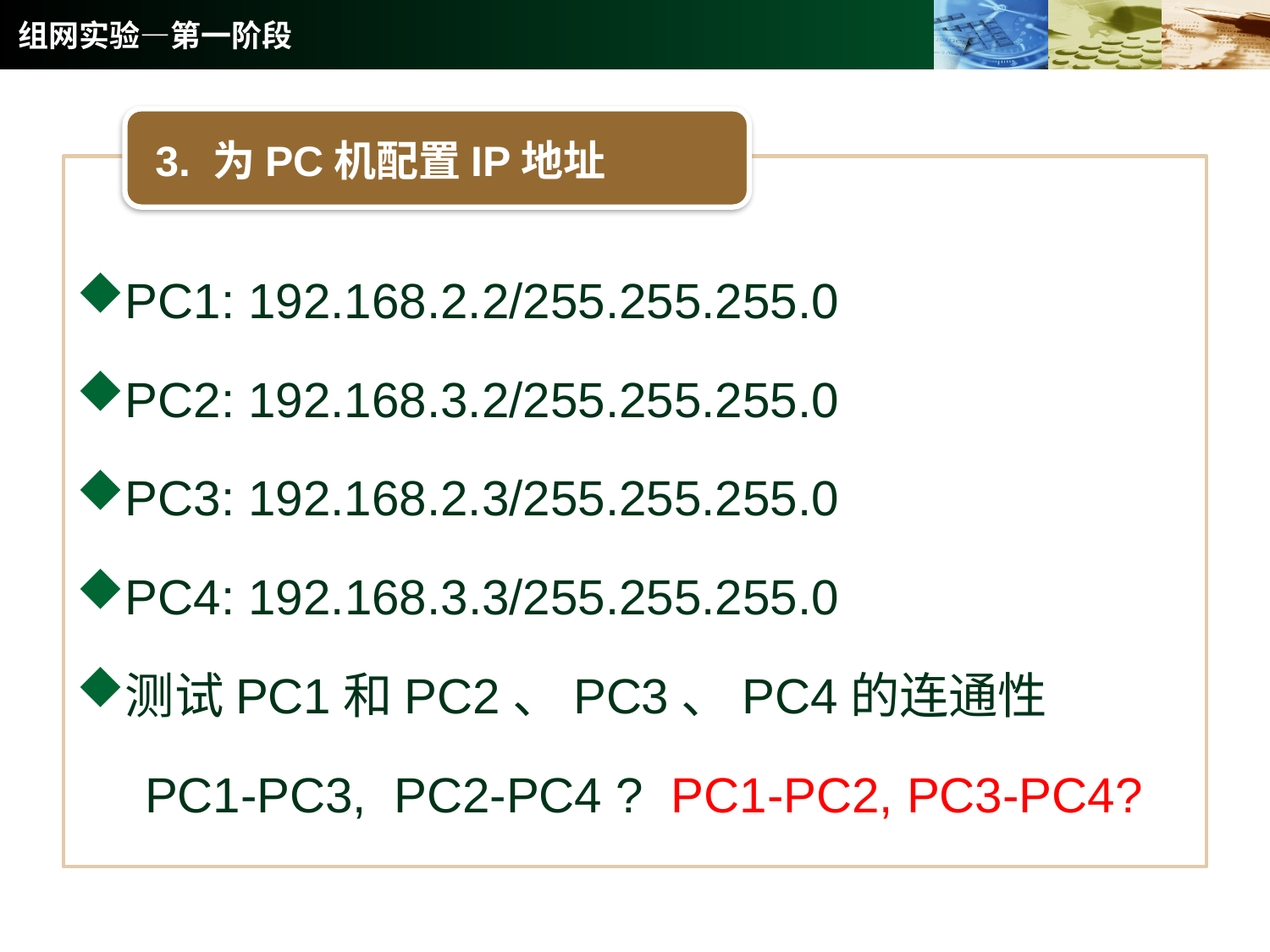

# 组网实验—第一阶段

3. 为PC机配置IP地址

PC1: 192.168.2.2/255.255.255.0
PC2: 192.168.3.2/255.255.255.0
PC3: 192.168.2.3/255.255.255.0
PC4: 192.168.3.3/255.255.255.0
测试PC1和PC2、PC3、PC4的连通性
     PC1-PC3,  PC2-PC4 ?  PC1-PC2, PC3-PC4?

25